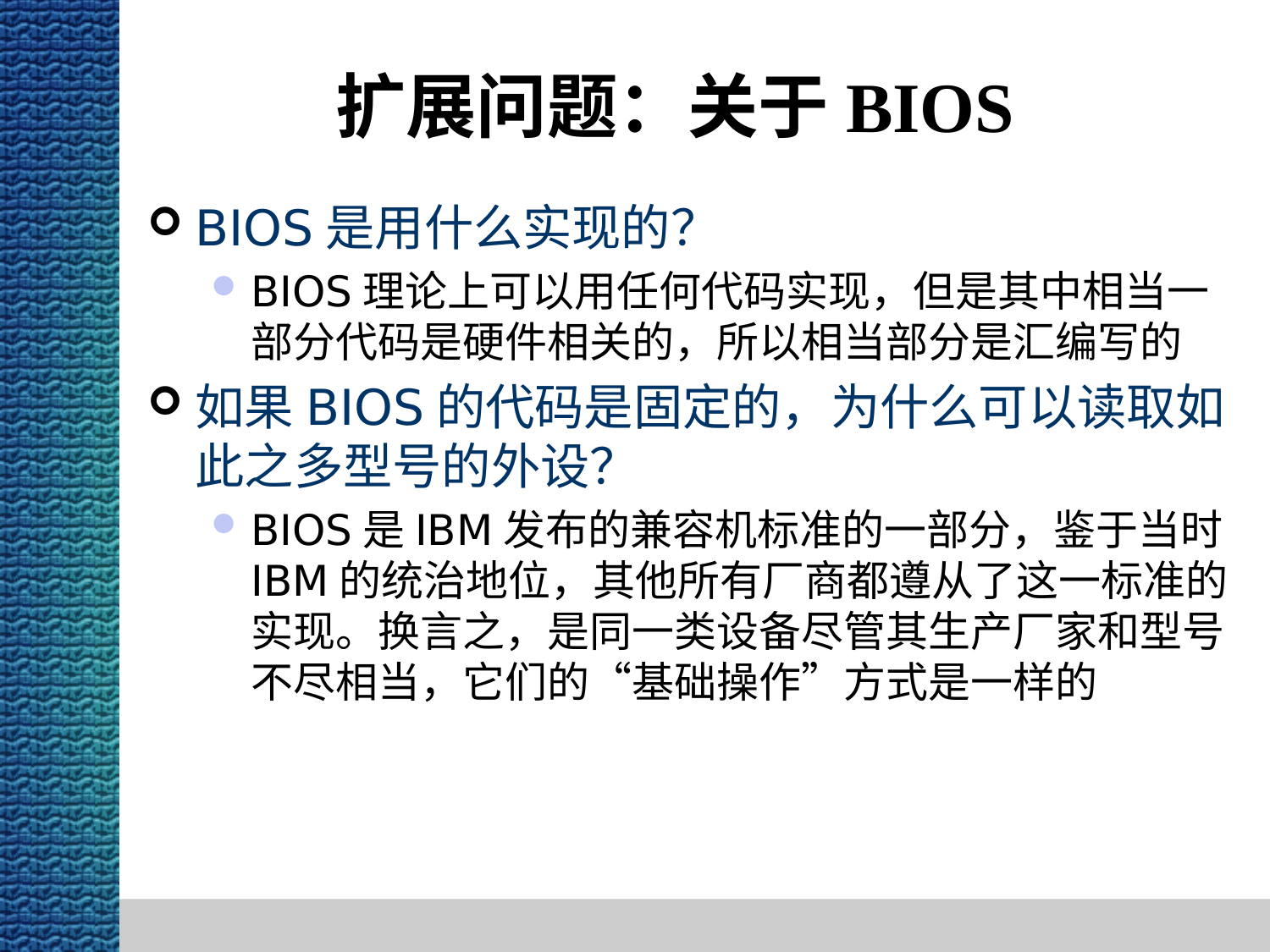

# 扩展问题：关于BIOS
BIOS是用什么实现的？
BIOS理论上可以用任何代码实现，但是其中相当一部分代码是硬件相关的，所以相当部分是汇编写的
如果BIOS的代码是固定的，为什么可以读取如此之多型号的外设？
BIOS是IBM发布的兼容机标准的一部分，鉴于当时IBM的统治地位，其他所有厂商都遵从了这一标准的实现。换言之，是同一类设备尽管其生产厂家和型号不尽相当，它们的“基础操作”方式是一样的